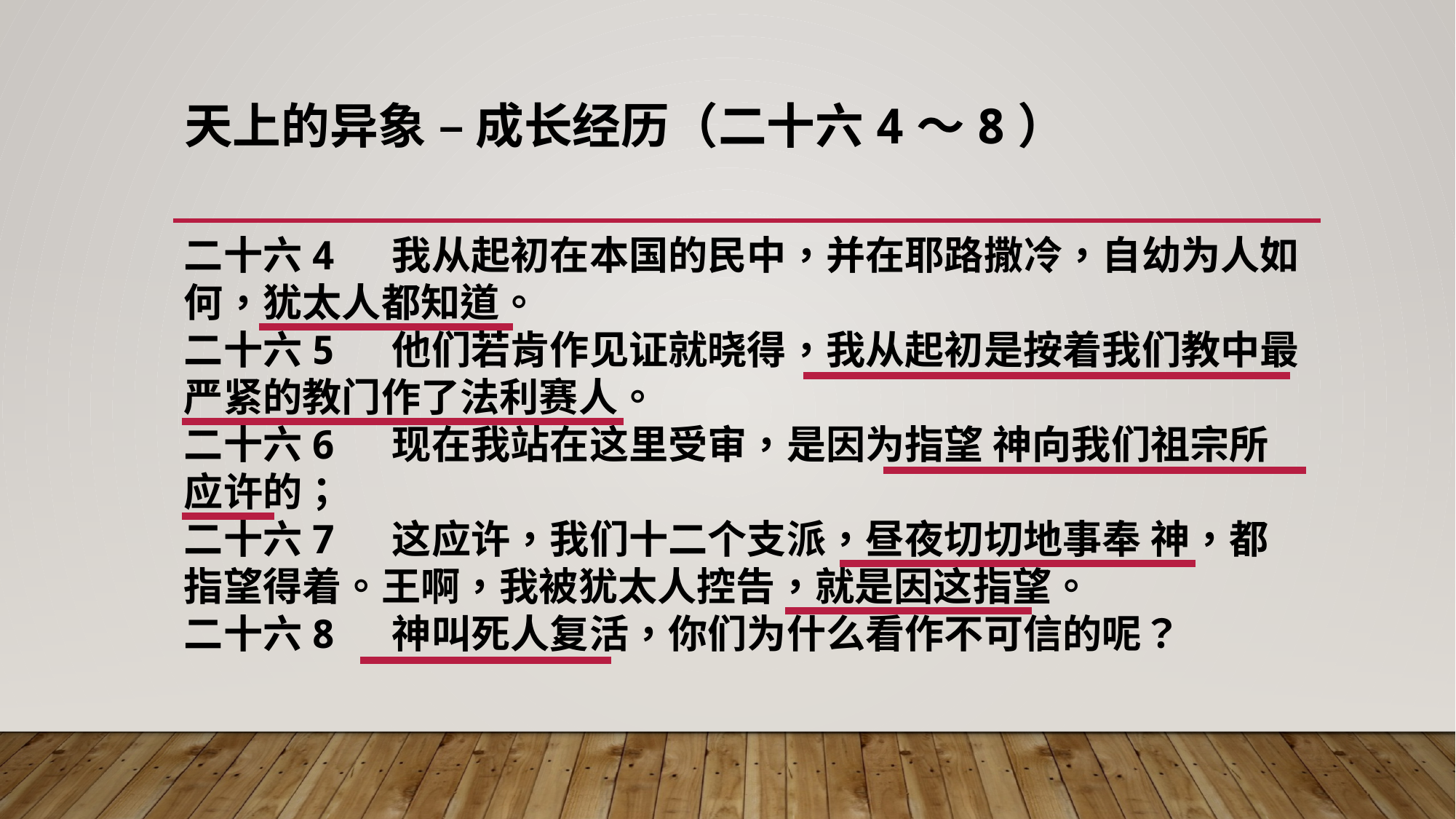

# 天上的异象 – 成长经历（二十六4～8）
二十六4  我从起初在本国的民中，并在耶路撒冷，自幼为人如何，犹太人都知道。
二十六5  他们若肯作见证就晓得，我从起初是按着我们教中最严紧的教门作了法利赛人。
二十六6  现在我站在这里受审，是因为指望 神向我们祖宗所应许的；
二十六7  这应许，我们十二个支派，昼夜切切地事奉 神，都指望得着。王啊，我被犹太人控告，就是因这指望。
二十六8  神叫死人复活，你们为什么看作不可信的呢？